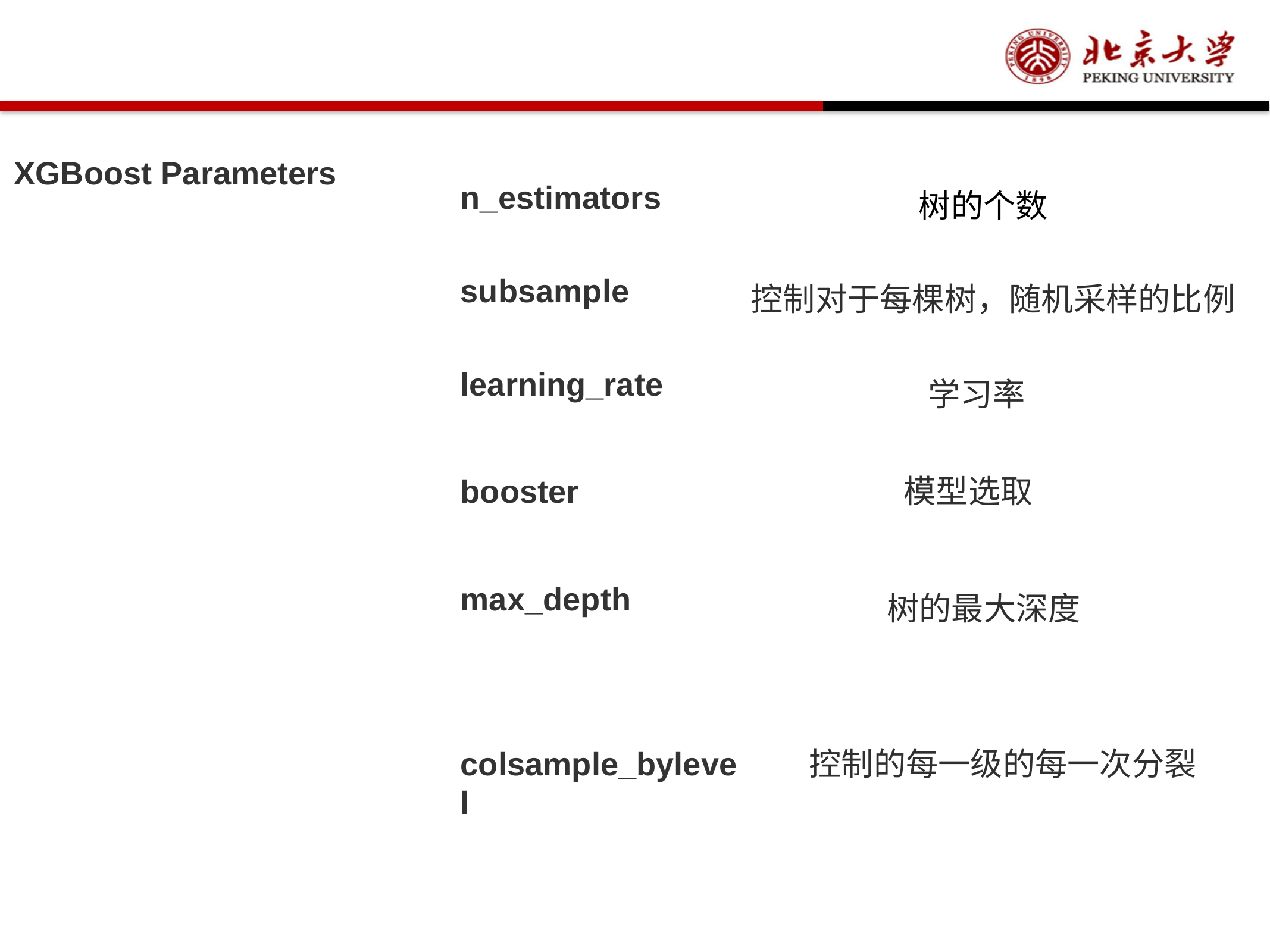

XGBoost Parameters
n_estimators
树的个数
subsample
控制对于每棵树，随机采样的比例
learning_rate
学习率
模型选取
booster
max_depth
树的最大深度
colsample_bylevel
控制的每一级的每一次分裂